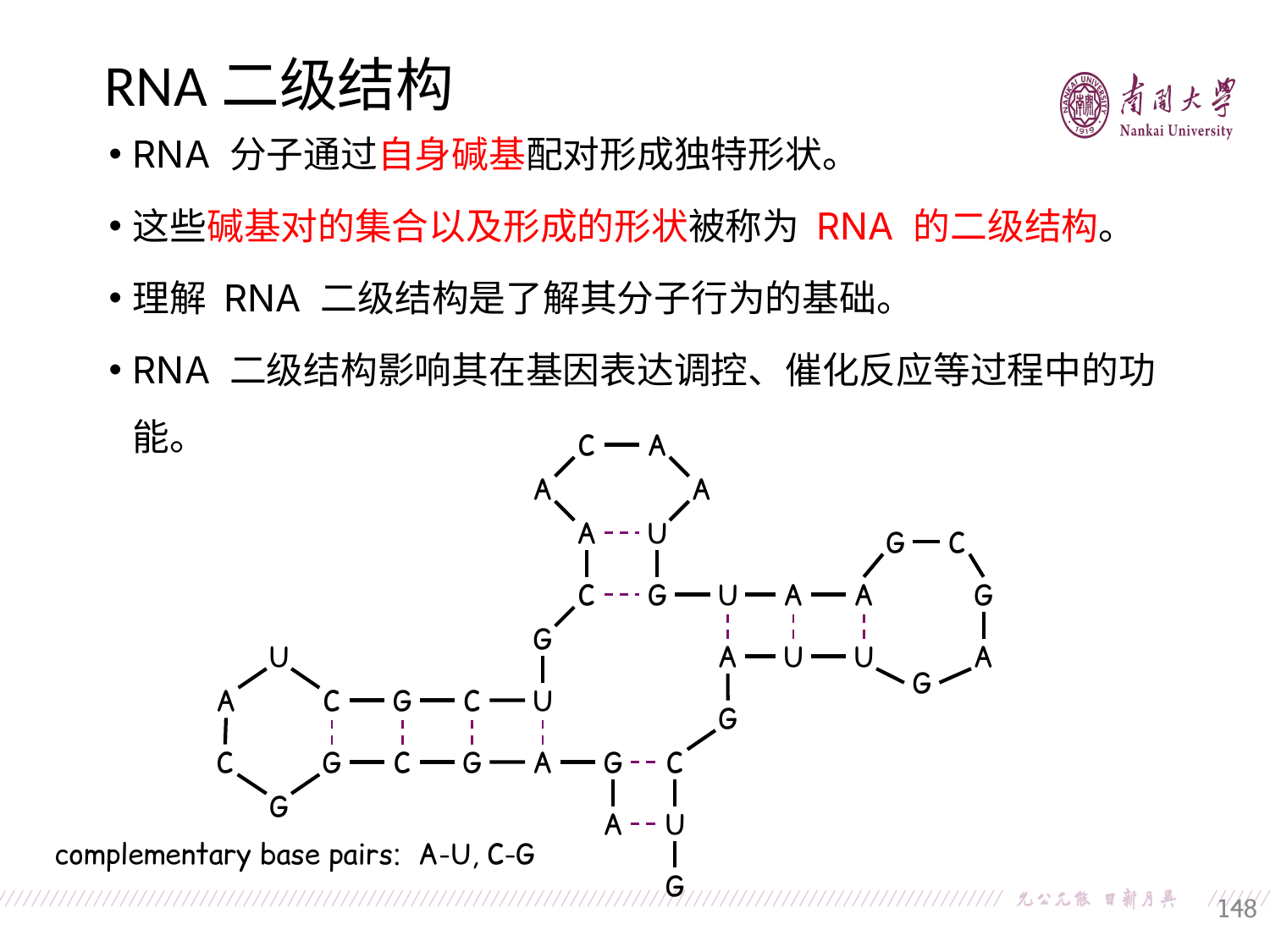

RNA二级结构
RNA 分子通过自身碱基配对形成独特形状。
这些碱基对的集合以及形成的形状被称为 RNA 的二级结构。
理解 RNA 二级结构是了解其分子行为的基础。
RNA 二级结构影响其在基因表达调控、催化反应等过程中的功能。

C
A
A
A
A
U
G
C
C
G
U
A
A
G
G
U
A
U
U
A
G
A
C
G
C
U
G
C
G
C
G
A
G
C
G
A
U
complementary base pairs:  A-U, C-G
G
148